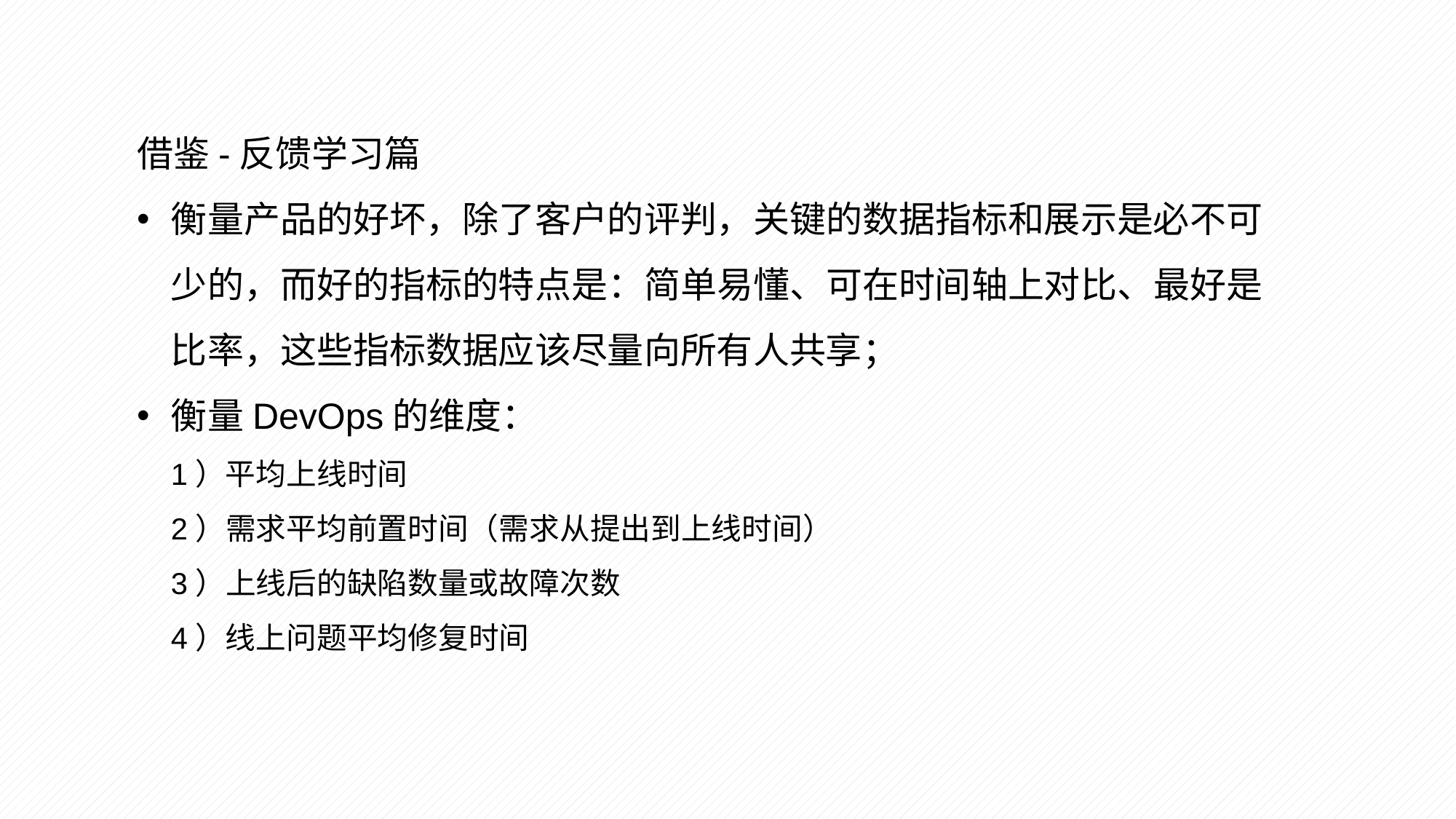

借鉴-反馈学习篇
衡量产品的好坏，除了客户的评判，关键的数据指标和展示是必不可少的，而好的指标的特点是：简单易懂、可在时间轴上对比、最好是比率，这些指标数据应该尽量向所有人共享；
衡量DevOps的维度：
1）平均上线时间
2）需求平均前置时间（需求从提出到上线时间）
3）上线后的缺陷数量或故障次数
4）线上问题平均修复时间